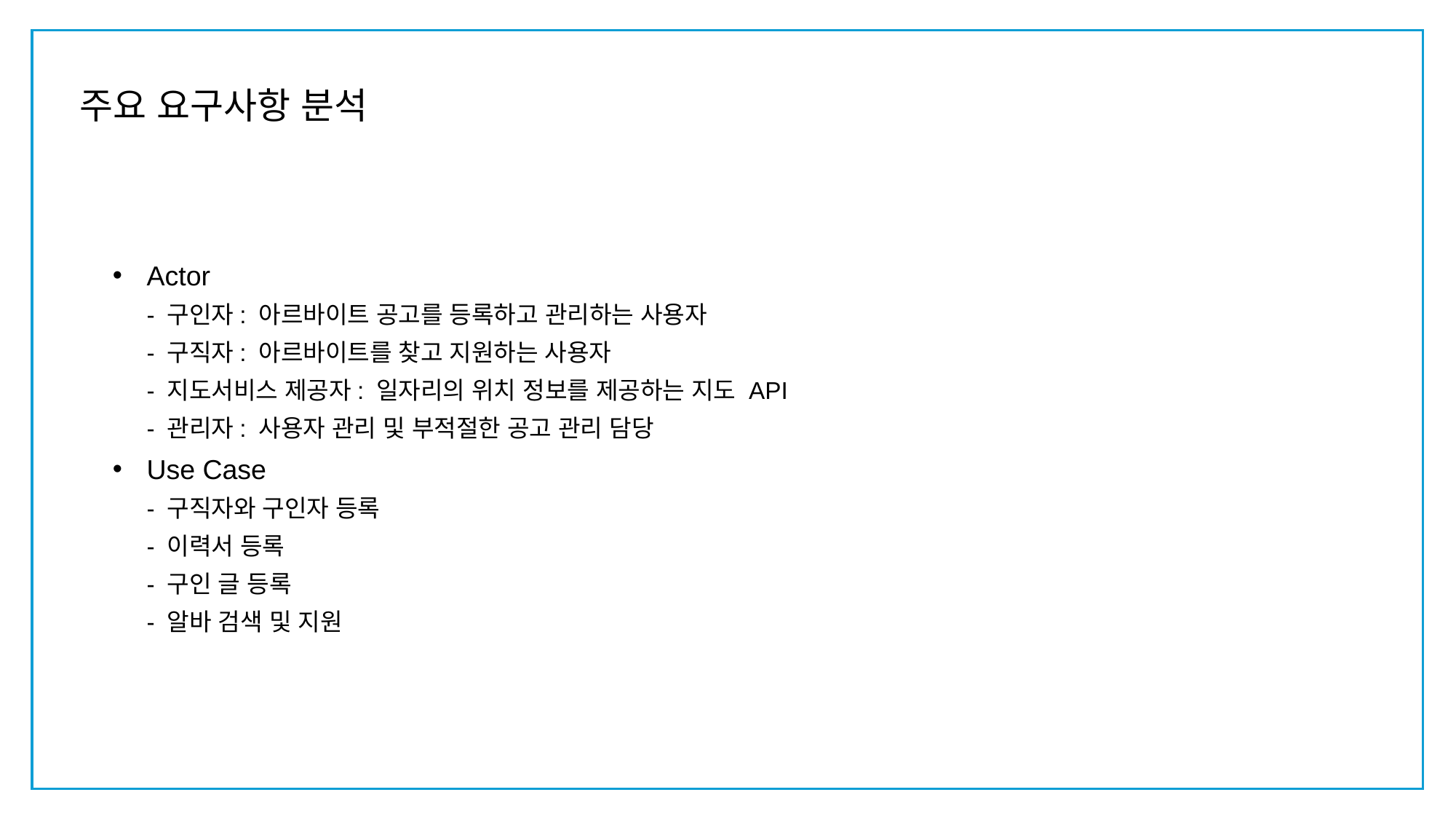

주요 요구사항 분석
Actor
- 구인자: 아르바이트 공고를 등록하고 관리하는 사용자
- 구직자: 아르바이트를 찾고 지원하는 사용자
- 지도서비스 제공자: 일자리의 위치 정보를 제공하는 지도 API
- 관리자: 사용자 관리 및 부적절한 공고 관리 담당
Use Case
- 구직자와 구인자 등록
- 이력서 등록
- 구인 글 등록
- 알바 검색 및 지원